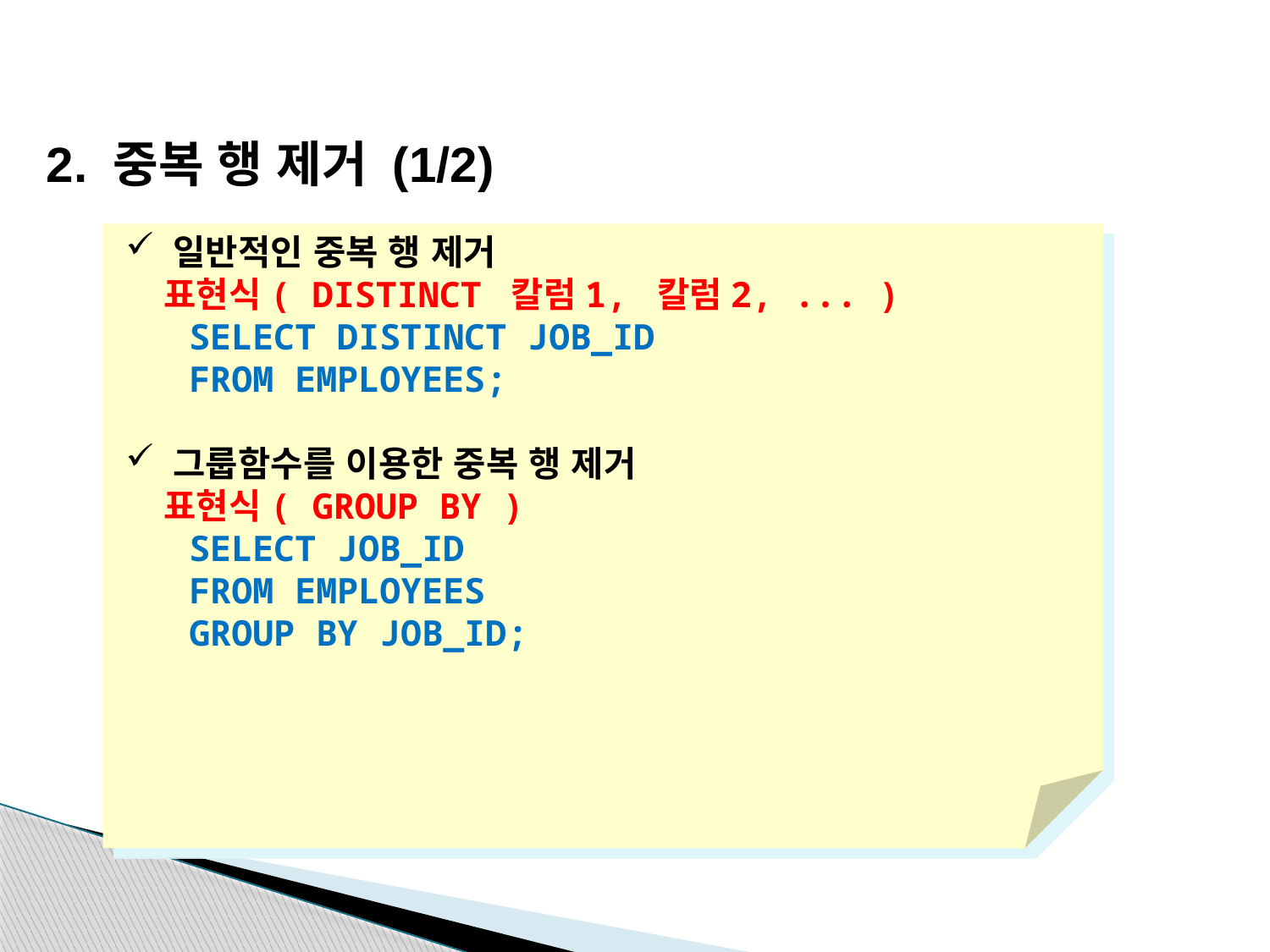

2. 중복 행 제거 (1/2)
일반적인 중복 행 제거
   표현식( DISTINCT 칼럼1, 칼럼2, ... )
   SELECT DISTINCT JOB_ID
   FROM EMPLOYEES;

그룹함수를 이용한 중복 행 제거
   표현식( GROUP BY )
   SELECT JOB_ID
   FROM EMPLOYEES
   GROUP BY JOB_ID;